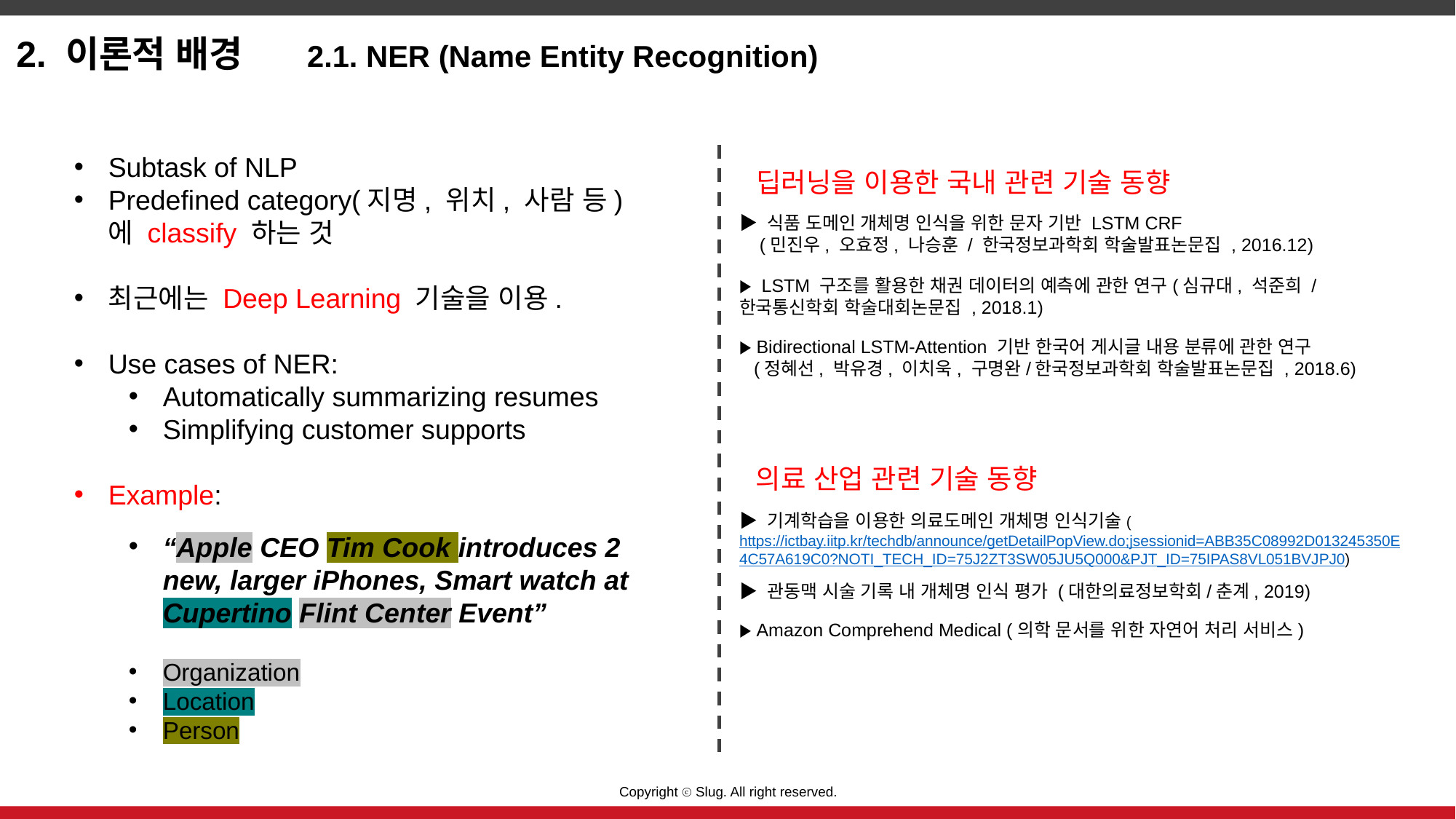

2. 이론적 배경
2.1. NER (Name Entity Recognition)
Subtask of NLP
Predefined category(지명, 위치, 사람 등)에 classify 하는 것

최근에는 Deep Learning 기술을 이용.

Use cases of NER:
Automatically summarizing resumes
Simplifying customer supports

Example:

“Apple CEO Tim Cook introduces 2 new, larger iPhones, Smart watch at Cupertino Flint Center Event”

Organization
Location
Person

딥러닝을 이용한 국내 관련 기술 동향
▶ 식품 도메인 개체명 인식을 위한 문자 기반 LSTM CRF
    (민진우, 오효정, 나승훈 / 한국정보과학회 학술발표논문집 , 2016.12)
▶  LSTM 구조를 활용한 채권 데이터의 예측에 관한 연구(심규대, 석준희 / 한국통신학회 학술대회논문집 , 2018.1)
▶ Bidirectional LSTM-Attention 기반 한국어 게시글 내용 분류에 관한 연구
  (정혜선, 박유경, 이치욱, 구명완/한국정보과학회 학술발표논문집 , 2018.6)
의료 산업 관련 기술 동향
▶ 기계학습을 이용한 의료도메인 개체명 인식기술(https://ictbay.iitp.kr/techdb/announce/getDetailPopView.do;jsessionid=ABB35C08992D013245350E
4C57A619C0?NOTI_TECH_ID=75J2ZT3SW05JU5Q000&PJT_ID=75IPAS8VL051BVJPJ0)
▶ 관동맥 시술 기록 내 개체명 인식 평가 (대한의료정보학회/춘계, 2019)
▶ Amazon Comprehend Medical (의학 문서를 위한 자연어 처리 서비스)